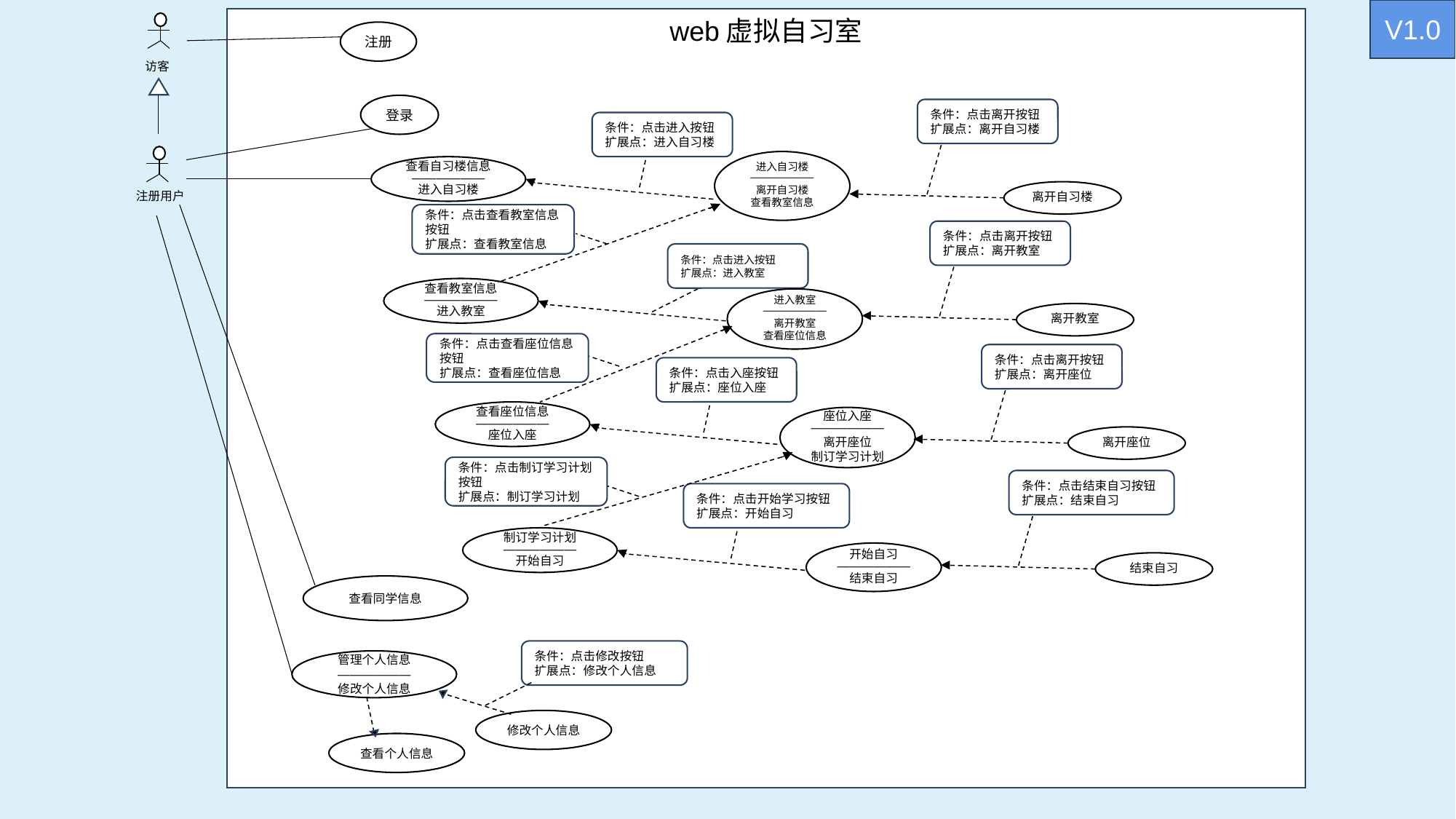

V1.0
web虚拟自习室

访客
注册

登录
条件：点击离开按钮
扩展点：离开自习楼
离开自习楼
条件：点击进入按钮
扩展点：进入自习楼
进入自习楼
——————
离开自习楼
查看教室信息
查看自习楼信息
——————
进入自习楼

注册用户
条件：点击查看教室信息按钮
扩展点：查看教室信息
管理个人信息
——————
修改个人信息
条件：点击离开按钮
扩展点：离开教室
离开教室
条件：点击进入按钮
扩展点：进入教室
进入教室
——————
离开教室
查看座位信息
查看教室信息
——————
进入教室
条件：点击查看座位信息按钮
扩展点：查看座位信息
条件：点击离开按钮
扩展点：离开座位
离开座位
条件：点击入座按钮
扩展点：座位入座
座位入座
——————
离开座位
制订学习计划
查看座位信息
——————
座位入座
条件：点击制订学习计划按钮
扩展点：制订学习计划
条件：点击结束自习按钮
扩展点：结束自习
结束自习
条件：点击开始学习按钮
扩展点：开始自习
开始自习
——————
结束自习
制订学习计划
——————
开始自习
查看同学信息
条件：点击修改按钮
扩展点：修改个人信息

修改个人信息

查看个人信息